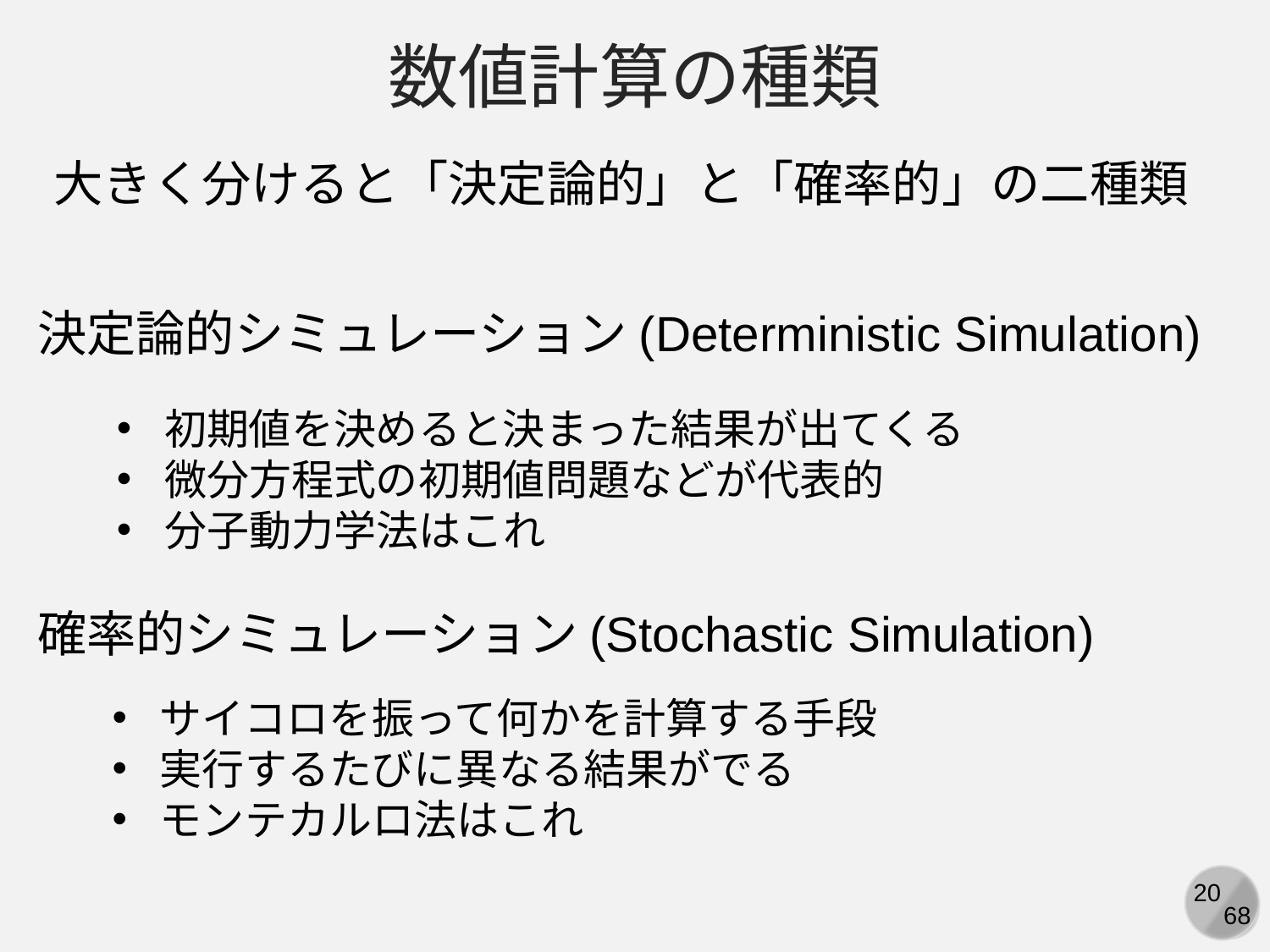

数値計算の種類
大きく分けると「決定論的」と「確率的」の二種類
決定論的シミュレーション(Deterministic Simulation)
初期値を決めると決まった結果が出てくる
微分方程式の初期値問題などが代表的
分子動力学法はこれ
確率的シミュレーション(Stochastic Simulation)
サイコロを振って何かを計算する手段
実行するたびに異なる結果がでる
モンテカルロ法はこれ